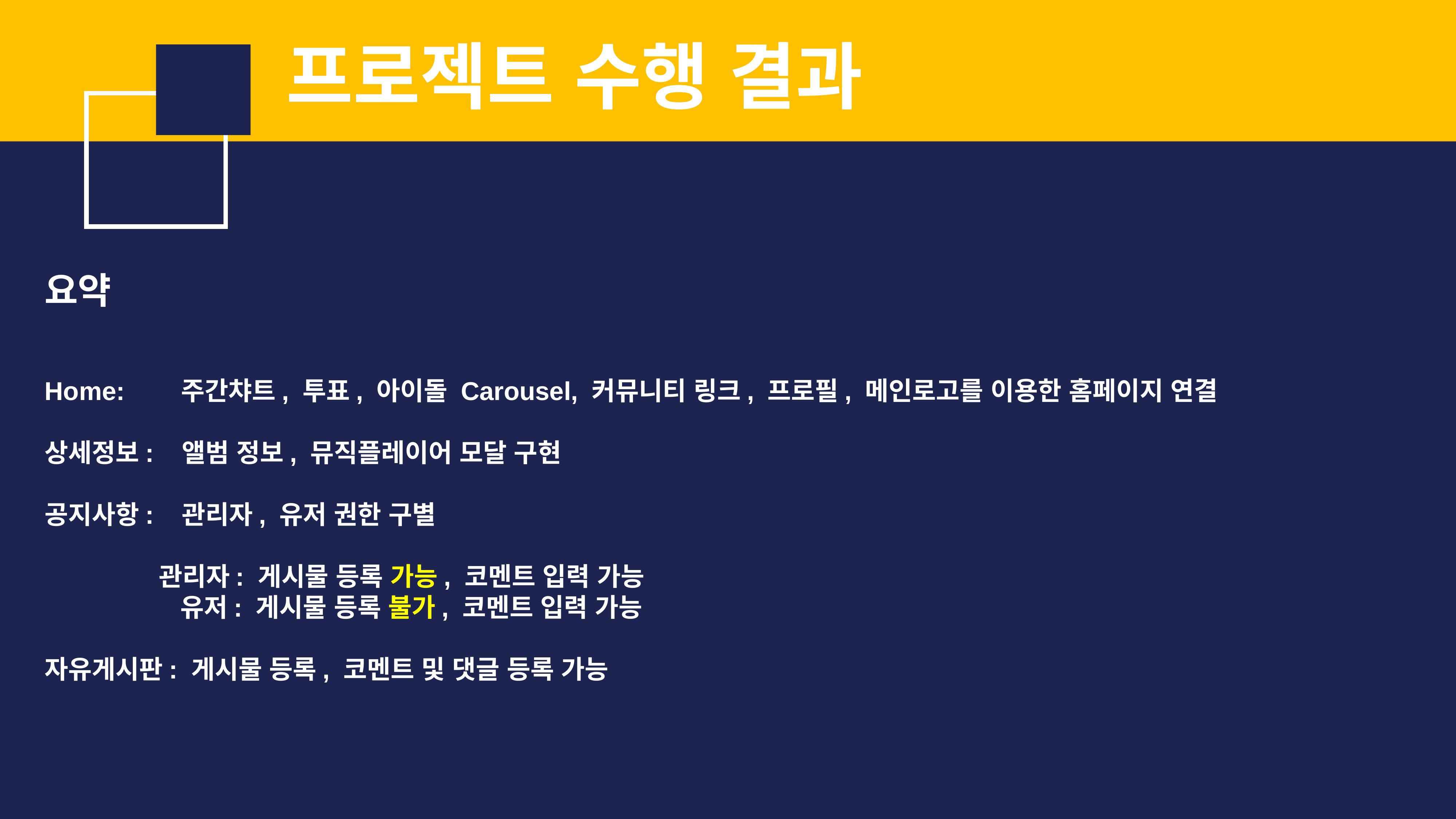

ㅍ
프로젝트 수행 결과

요약
Home:       주간챠트, 투표, 아이돌 Carousel, 커뮤니티 링크, 프로필, 메인로고를 이용한 홈페이지 연결

상세정보:   앨범 정보, 뮤직플레이어 모달 구현

공지사항:   관리자, 유저 권한 구별

               관리자: 게시물 등록 가능, 코멘트 입력 가능
                  유저: 게시물 등록 불가, 코멘트 입력 가능

자유게시판: 게시물 등록, 코멘트 및 댓글 등록 가능